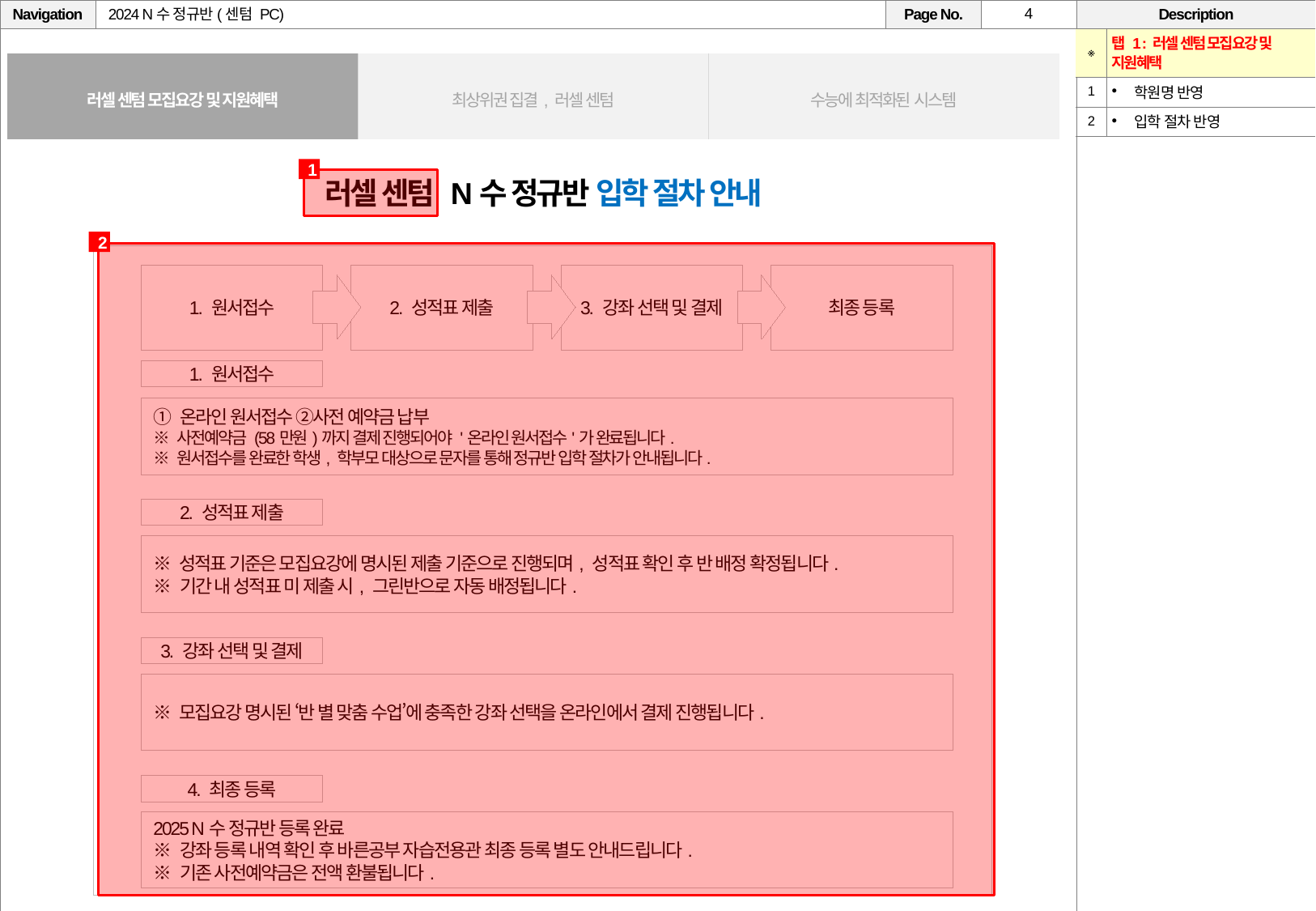

# 2024 N수 정규반(센텀 PC)
| ※ | 탭 1 : 러셀 센텀 모집요강 및 지원혜택 |
| --- | --- |
| 1 | 학원명 반영 |
| 2 | 입학 절차 반영 |
| 러셀 센텀 모집요강 및 지원혜택 | 최상위권 집결, 러셀 센텀 | 수능에 최적화된 시스템 |
| --- | --- | --- |
1
러셀 센텀 N수 정규반 입학 절차 안내

2

1. 원서접수
2. 성적표 제출
3. 강좌 선택 및 결제
최종 등록

1. 원서접수
① 온라인 원서접수 ②사전 예약금 납부
※ 사전예약금 (58만원)까지 결제 진행되어야 '온라인 원서접수'가 완료됩니다.
※ 원서접수를 완료한 학생, 학부모 대상으로 문자를 통해 정규반 입학 절차가 안내됩니다.
2. 성적표 제출
※ 성적표 기준은 모집요강에 명시된 제출 기준으로 진행되며, 성적표 확인 후 반 배정 확정됩니다.
※ 기간 내 성적표 미 제출 시, 그린반으로 자동 배정됩니다.
3. 강좌 선택 및 결제
※ 모집요강 명시된 ‘반 별 맞춤 수업’에 충족한 강좌 선택을 온라인에서 결제 진행됩니다.
4. 최종 등록
2025 N수 정규반 등록 완료
※ 강좌 등록 내역 확인 후 바른공부 자습전용관 최종 등록 별도 안내드립니다.
※ 기존 사전예약금은 전액 환불됩니다.